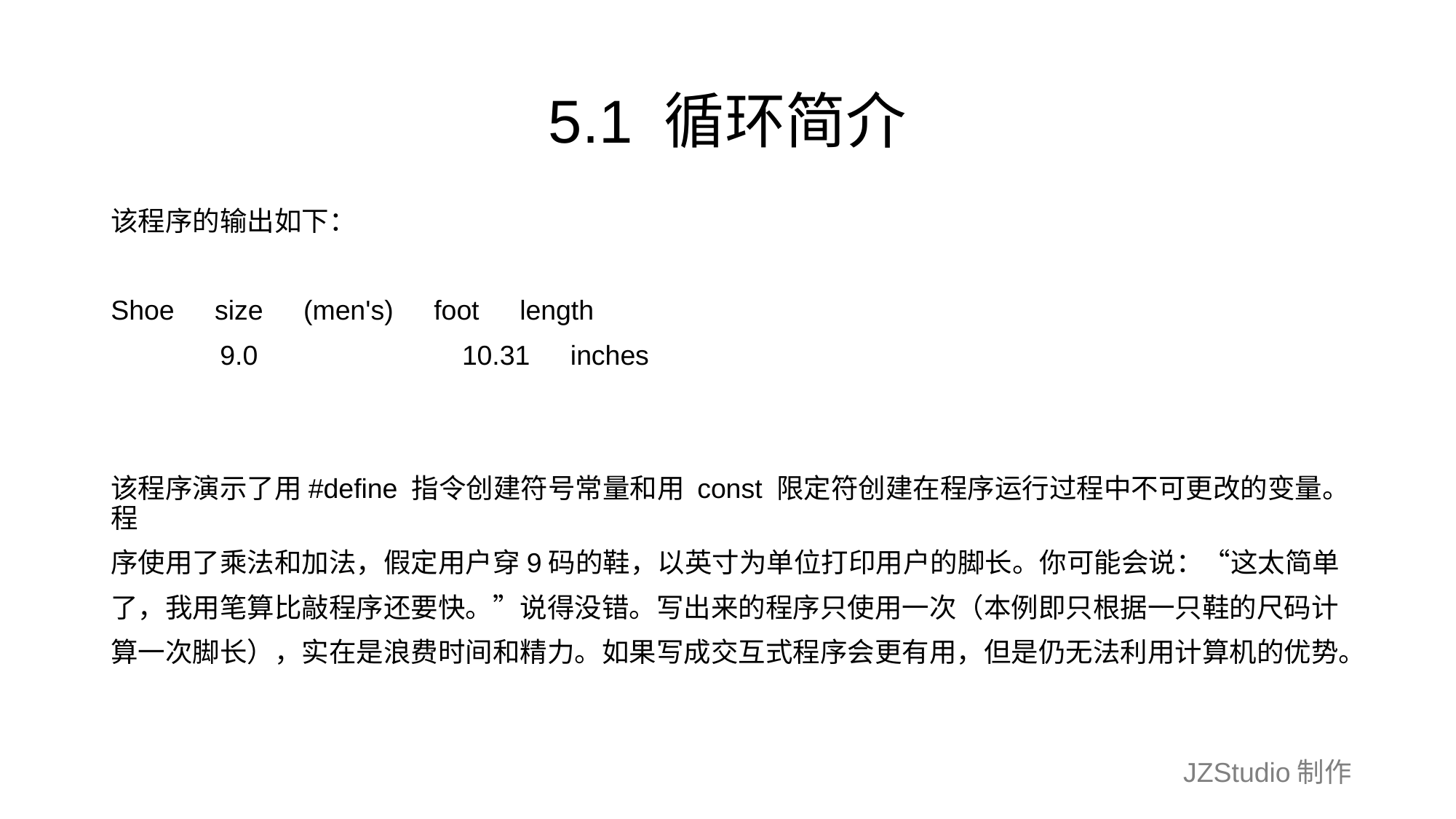

# 5.1 循环简介
该程序的输出如下：

Shoe　size　(men's)　foot　length
	9.0　　　　　　　10.31　inches

该程序演示了用#define 指令创建符号常量和用 const 限定符创建在程序运行过程中不可更改的变量。程
序使用了乘法和加法，假定用户穿9码的鞋，以英寸为单位打印用户的脚长。你可能会说：“这太简单
了，我用笔算比敲程序还要快。”说得没错。写出来的程序只使用一次（本例即只根据一只鞋的尺码计
算一次脚长），实在是浪费时间和精力。如果写成交互式程序会更有用，但是仍无法利用计算机的优势。